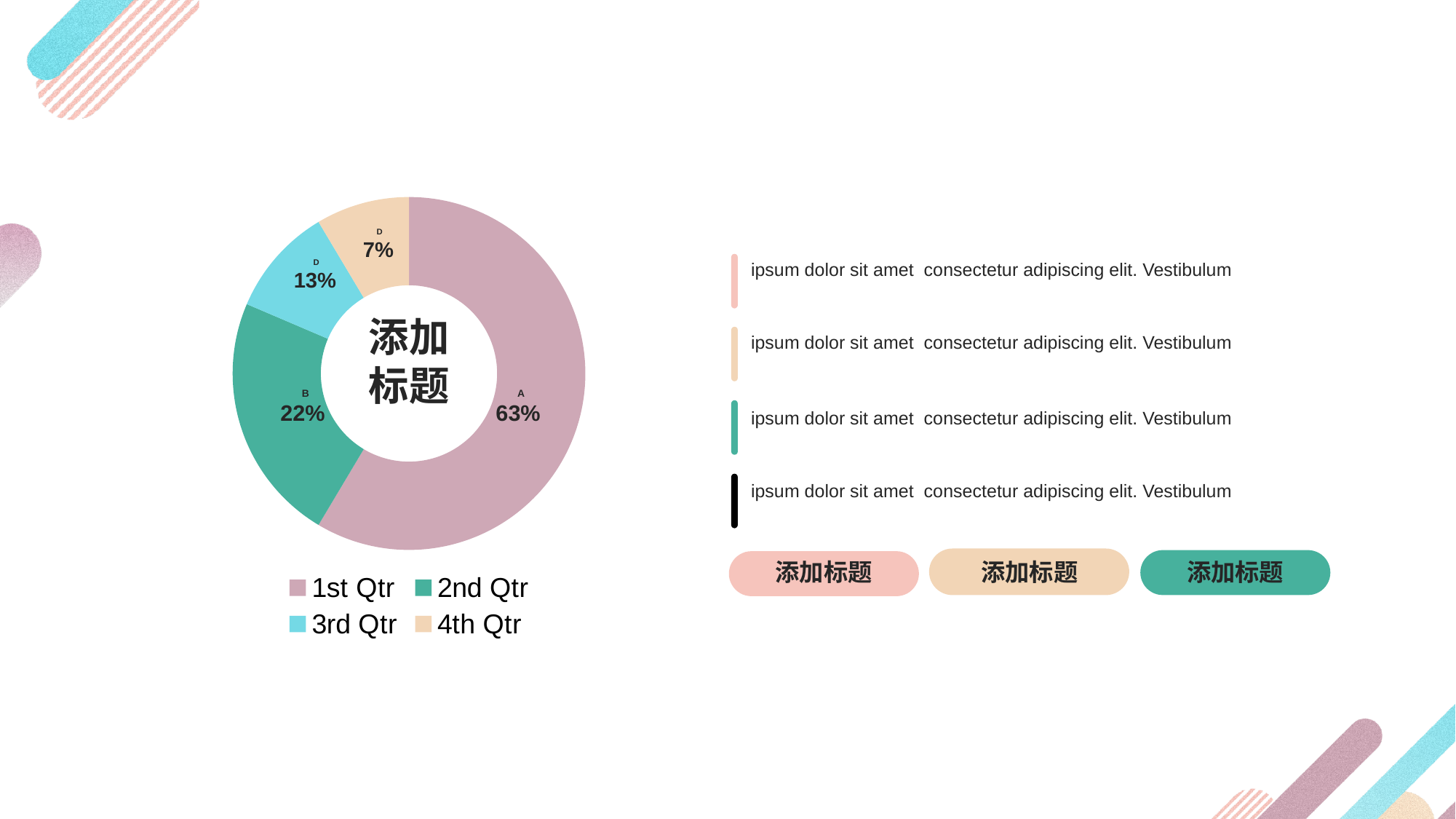

### Chart

| Category | Sales |
|---|---|
| 1st Qtr | 8.200000000000001 |
| 2nd Qtr | 3.2 |
| 3rd Qtr | 1.4 |
| 4th Qtr | 1.2 |
 D
7%
 D
13%
  B
22%
  A
63%
ipsum dolor sit amet  consectetur adipiscing elit. Vestibulum

添加标题
ipsum dolor sit amet  consectetur adipiscing elit. Vestibulum

ipsum dolor sit amet  consectetur adipiscing elit. Vestibulum

ipsum dolor sit amet  consectetur adipiscing elit. Vestibulum

添加标题
添加标题
添加标题